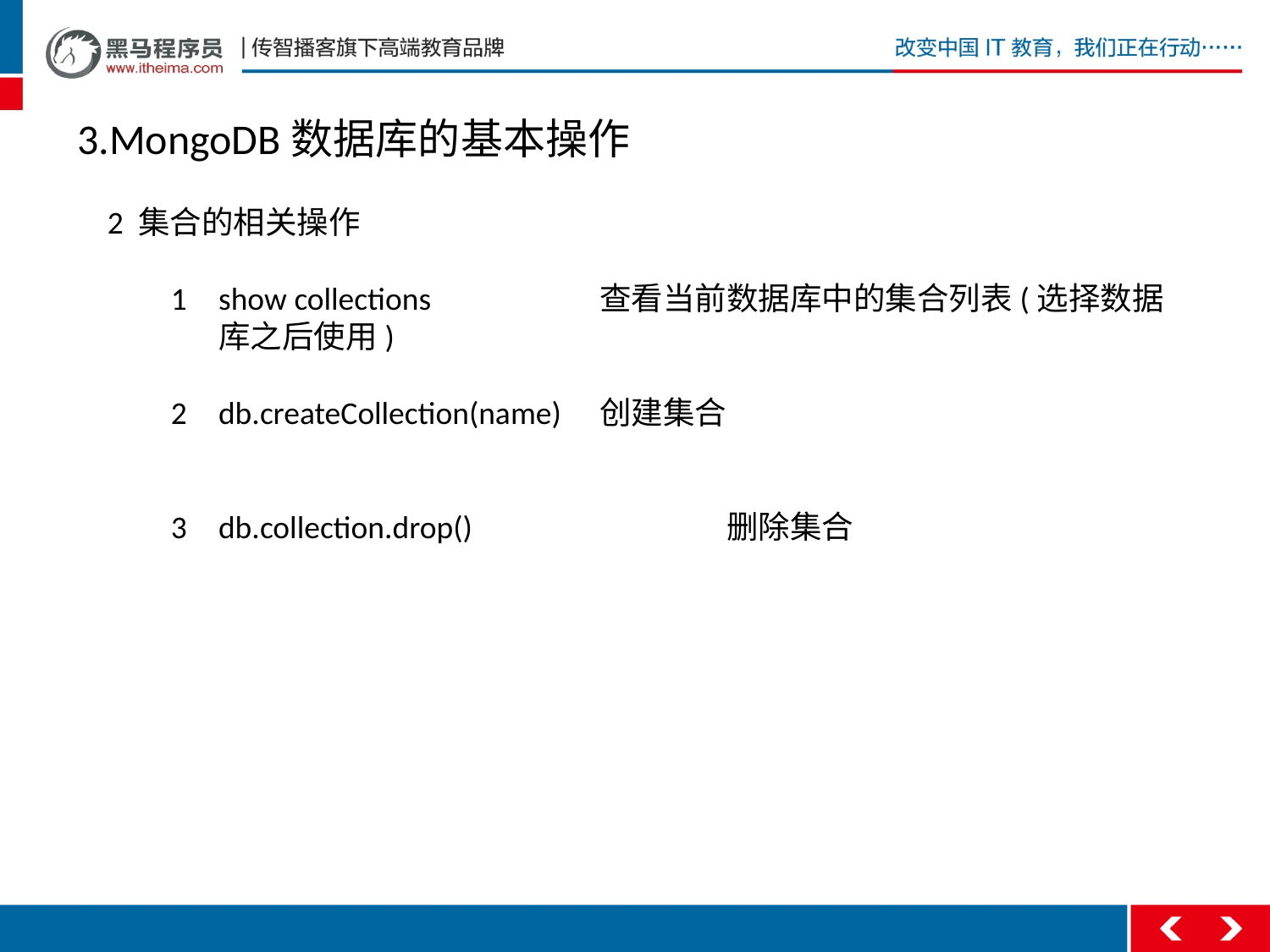

3.MongoDB数据库的基本操作
2 集合的相关操作

show collections		查看当前数据库中的集合列表(选择数据库之后使用)

db.createCollection(name)	创建集合

db.collection.drop()		删除集合